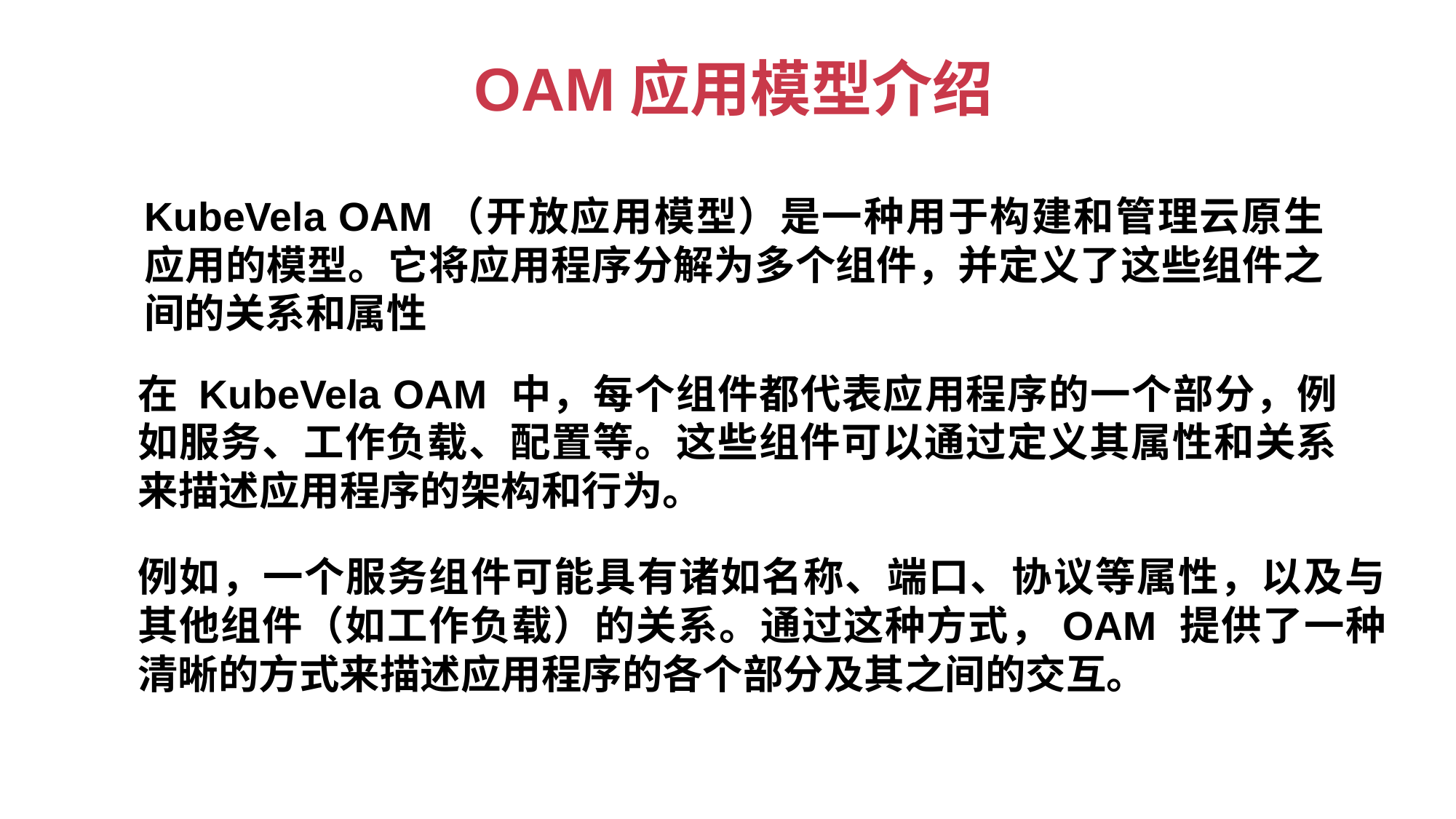

OAM应用模型介绍
KubeVela OAM（开放应用模型）是一种用于构建和管理云原生应用的模型。它将应用程序分解为多个组件，并定义了这些组件之间的关系和属性
在 KubeVela OAM 中，每个组件都代表应用程序的一个部分，例如服务、工作负载、配置等。这些组件可以通过定义其属性和关系来描述应用程序的架构和行为。

例如，一个服务组件可能具有诸如名称、端口、协议等属性，以及与其他组件（如工作负载）的关系。通过这种方式，OAM 提供了一种清晰的方式来描述应用程序的各个部分及其之间的交互。